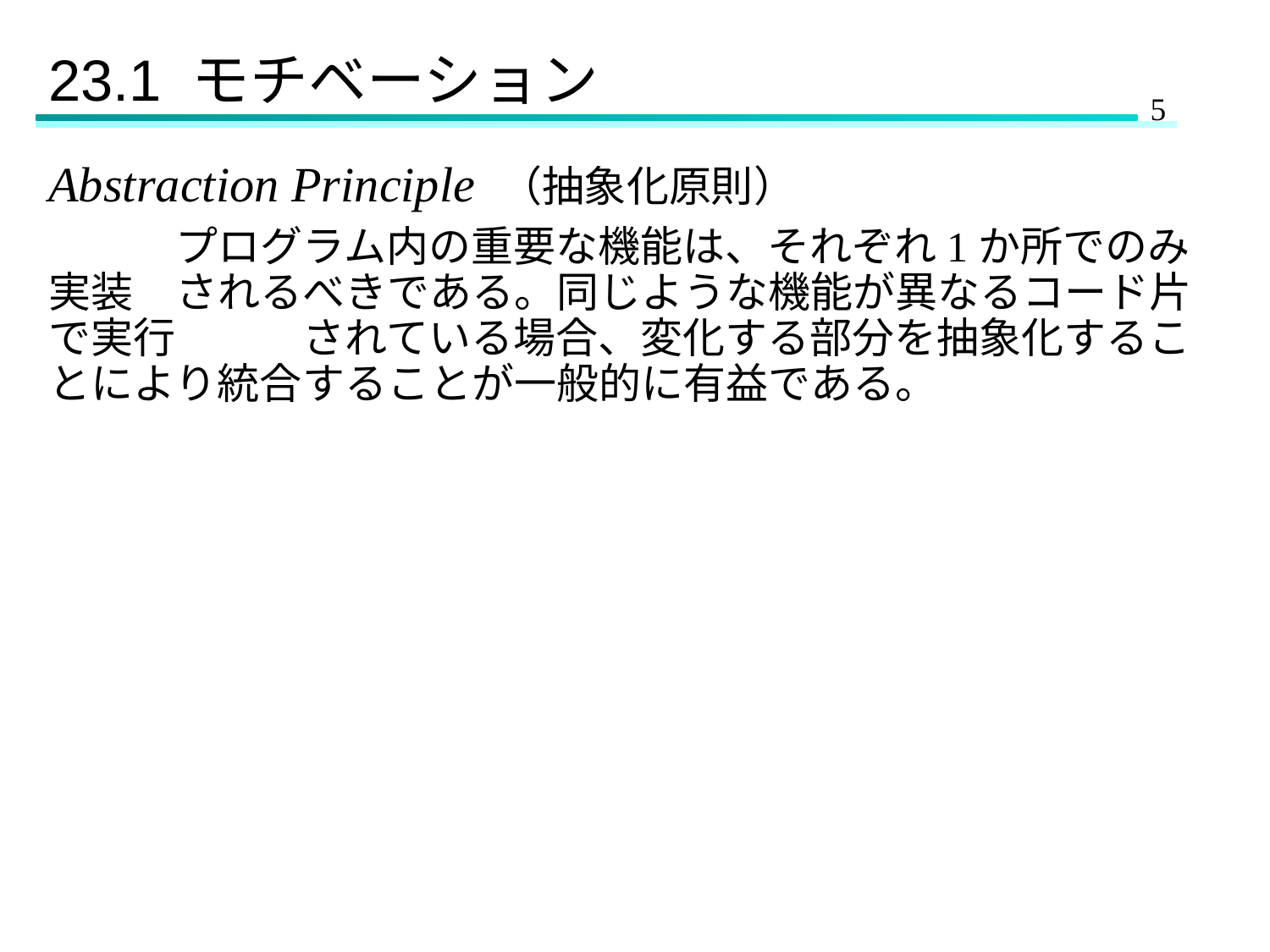

# 23.1 モチベーション
Abstraction Principle （抽象化原則）
	プログラム内の重要な機能は、それぞれ1か所でのみ実装  	されるべきである。同じような機能が異なるコード片で実行  	されている場合、変化する部分を抽象化することにより統合	することが一般的に有益である。